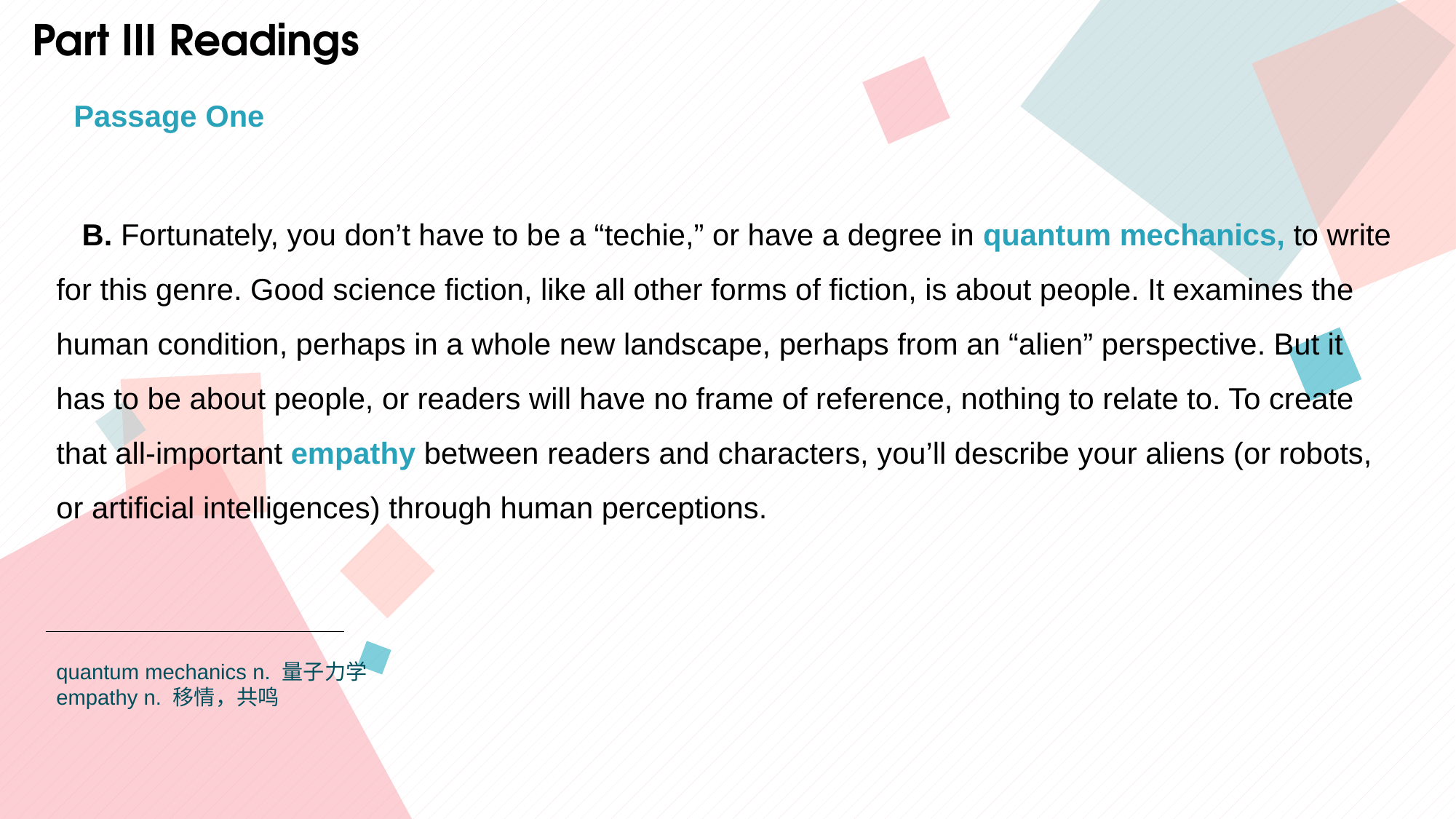

Part III Readings
Passage One

    B. Fortunately, you don’t have to be a “techie,” or have a degree in quantum mechanics, to write for this genre. Good science fiction, like all other forms of fiction, is about people. It examines the human condition, perhaps in a whole new landscape, perhaps from an “alien” perspective. But it has to be about people, or readers will have no frame of reference, nothing to relate to. To create that all-important empathy between readers and characters, you’ll describe your aliens (or robots, or artificial intelligences) through human perceptions.
quantum mechanics n. 量子力学
empathy n. 移情，共鸣